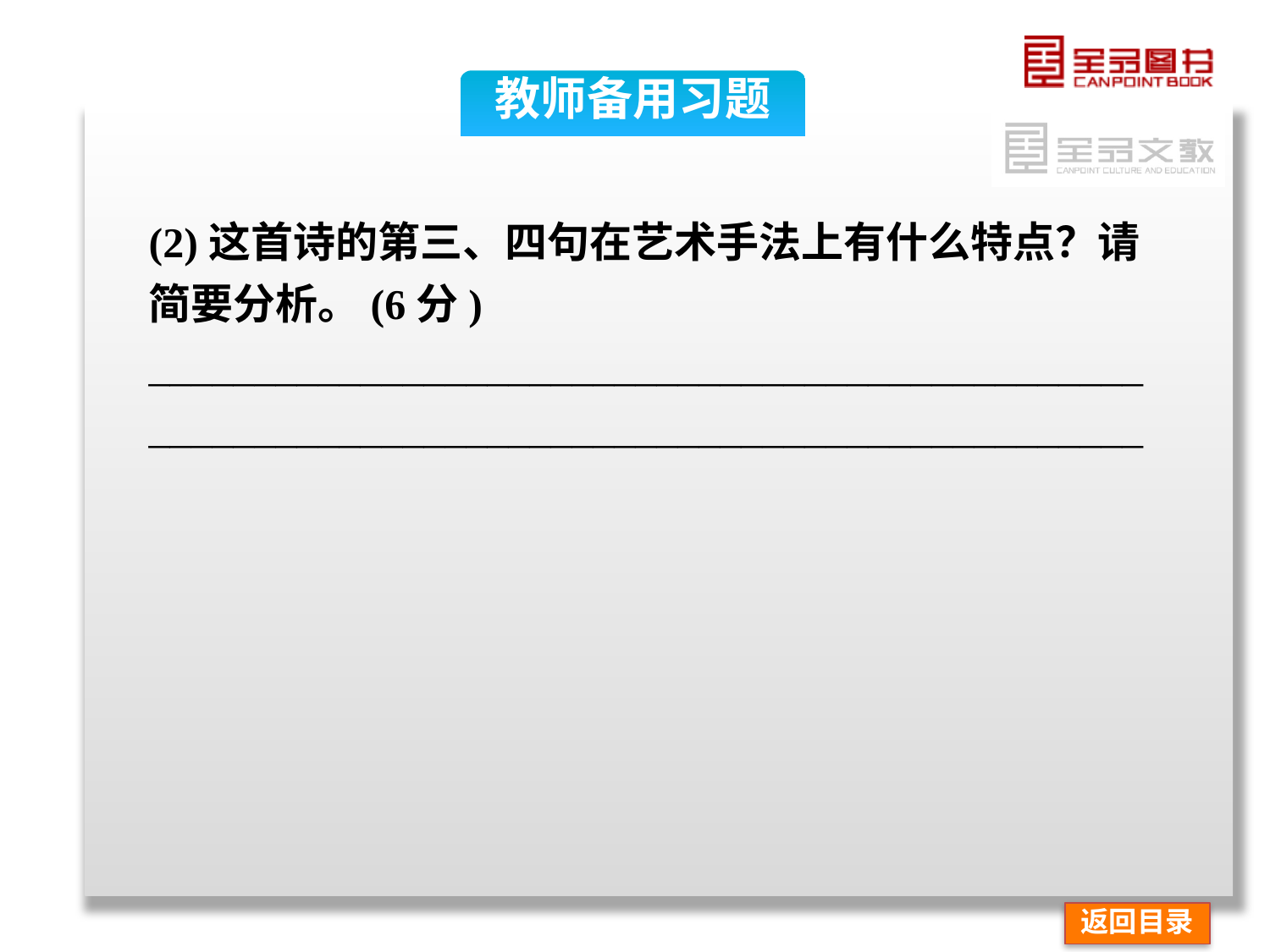

教师备用习题
(2)这首诗的第三、四句在艺术手法上有什么特点？请
简要分析。(6分)
_______________________________________________
_______________________________________________
返回目录